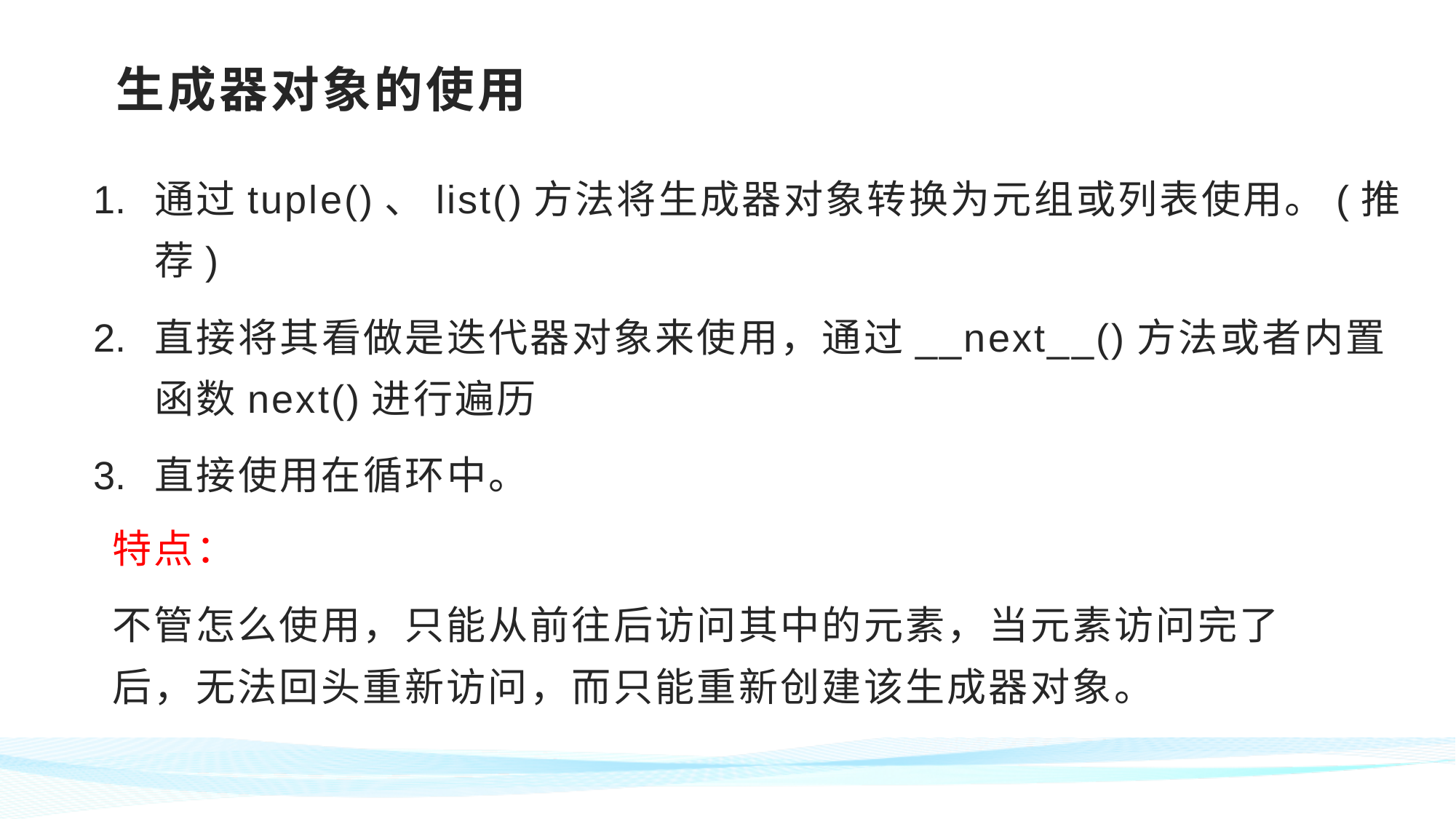

# 生成器对象的使用
通过tuple()、list()方法将生成器对象转换为元组或列表使用。(推荐)
直接将其看做是迭代器对象来使用，通过__next__()方法或者内置函数next()进行遍历
直接使用在循环中。
特点：
不管怎么使用，只能从前往后访问其中的元素，当元素访问完了后，无法回头重新访问，而只能重新创建该生成器对象。
52